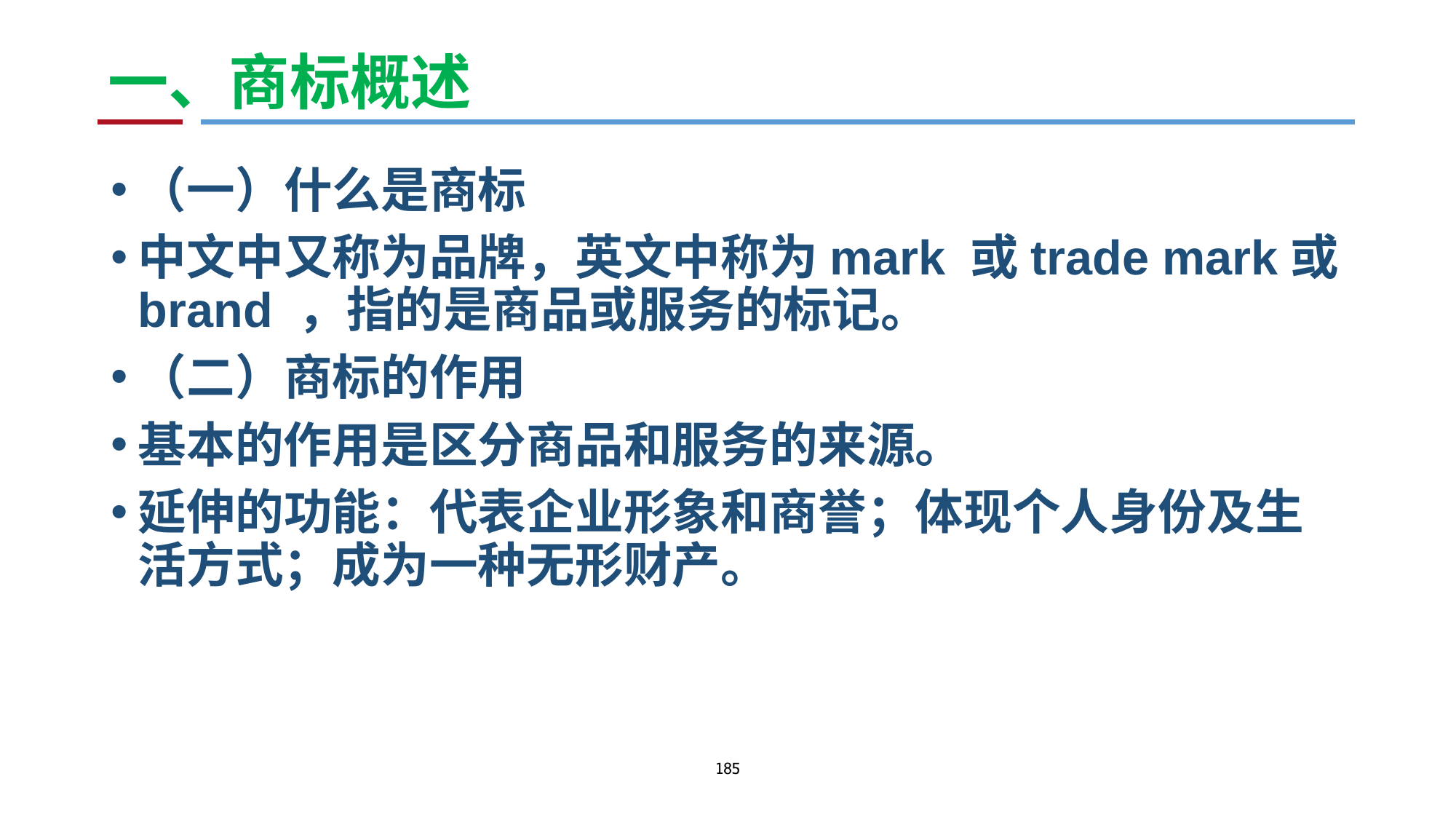

# 一、商标概述
（一）什么是商标
中文中又称为品牌，英文中称为mark 或trade mark或 brand ，指的是商品或服务的标记。
（二）商标的作用
基本的作用是区分商品和服务的来源。
延伸的功能：代表企业形象和商誉；体现个人身份及生活方式；成为一种无形财产。

185